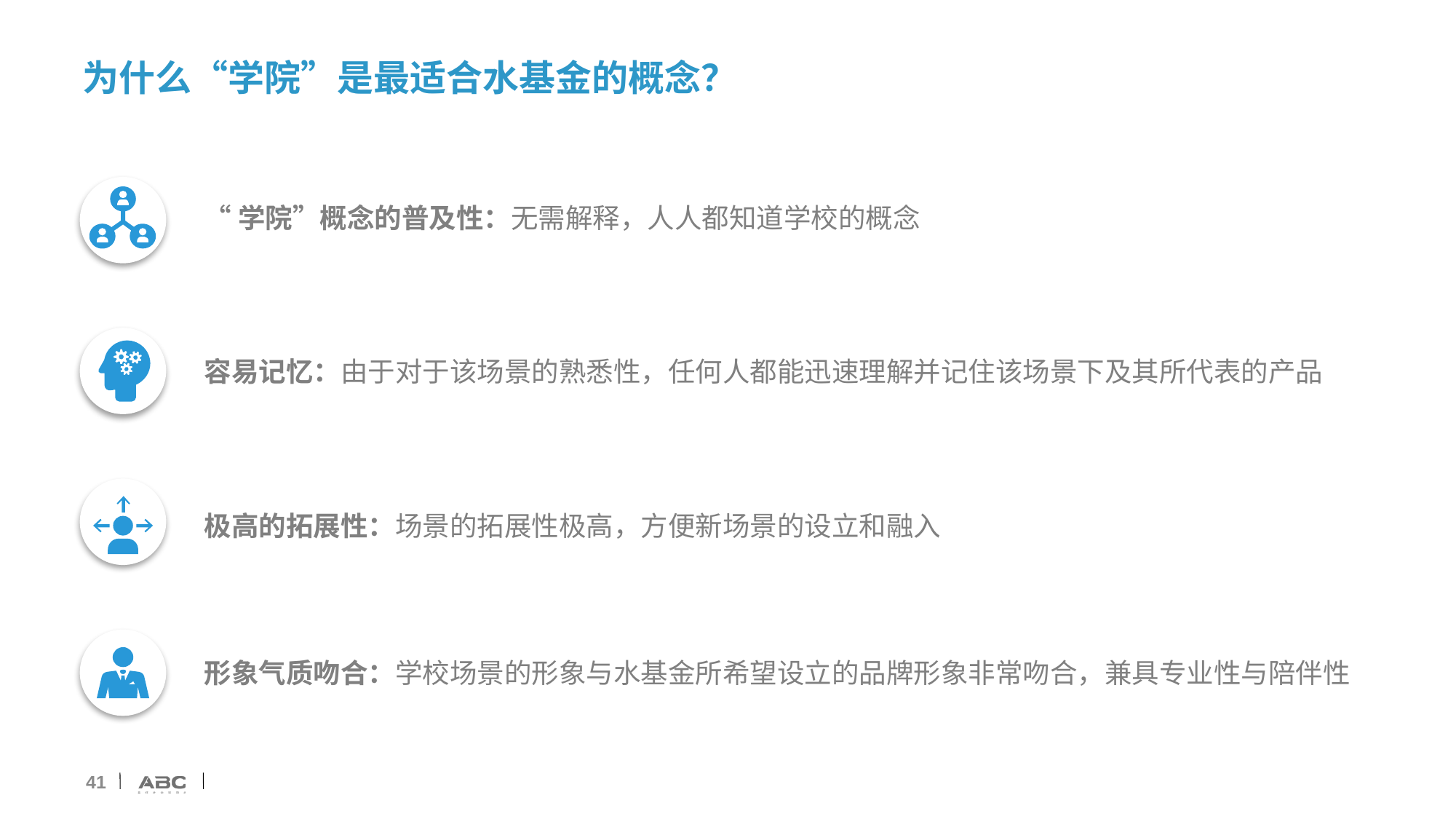

# 为什么“学院”是最适合水基金的概念？

“学院”概念的普及性：无需解释，人人都知道学校的概念

容易记忆：由于对于该场景的熟悉性，任何人都能迅速理解并记住该场景下及其所代表的产品

极高的拓展性：场景的拓展性极高，方便新场景的设立和融入

形象气质吻合：学校场景的形象与水基金所希望设立的品牌形象非常吻合，兼具专业性与陪伴性

41